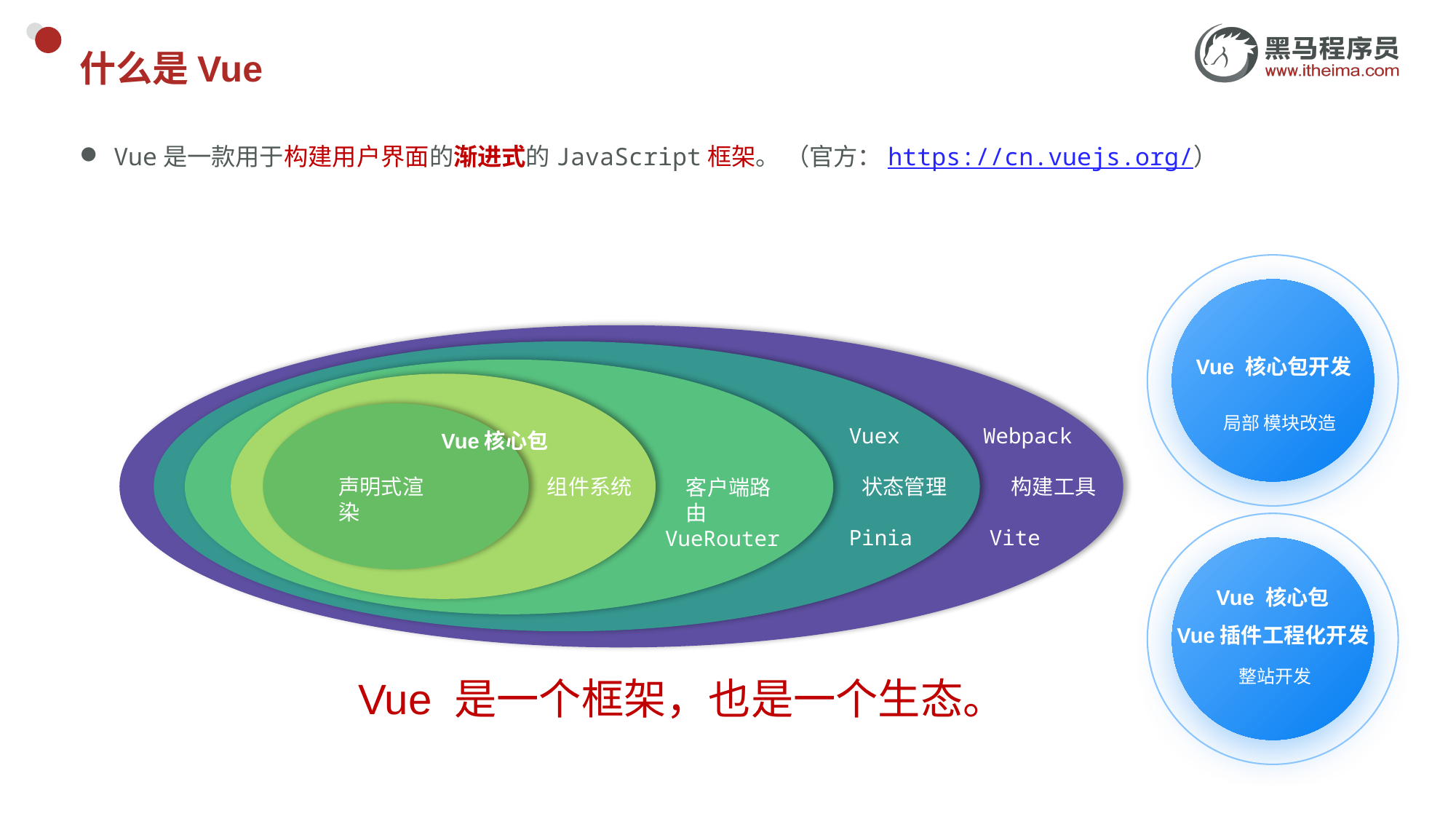

# 什么是Vue
Vue是一款用于构建用户界面的渐进式的JavaScript框架。 （官方：https://cn.vuejs.org/）

Vue 核心包开发
局部 模块改造

构建工具

状态管理

客户端路由

组件系统

声明式渲染
Vuex
Webpack
Vue核心包

Vue 核心包
Vue插件工程化开发
整站开发
Vite
Pinia
VueRouter
Vue 是一个框架，也是一个生态。